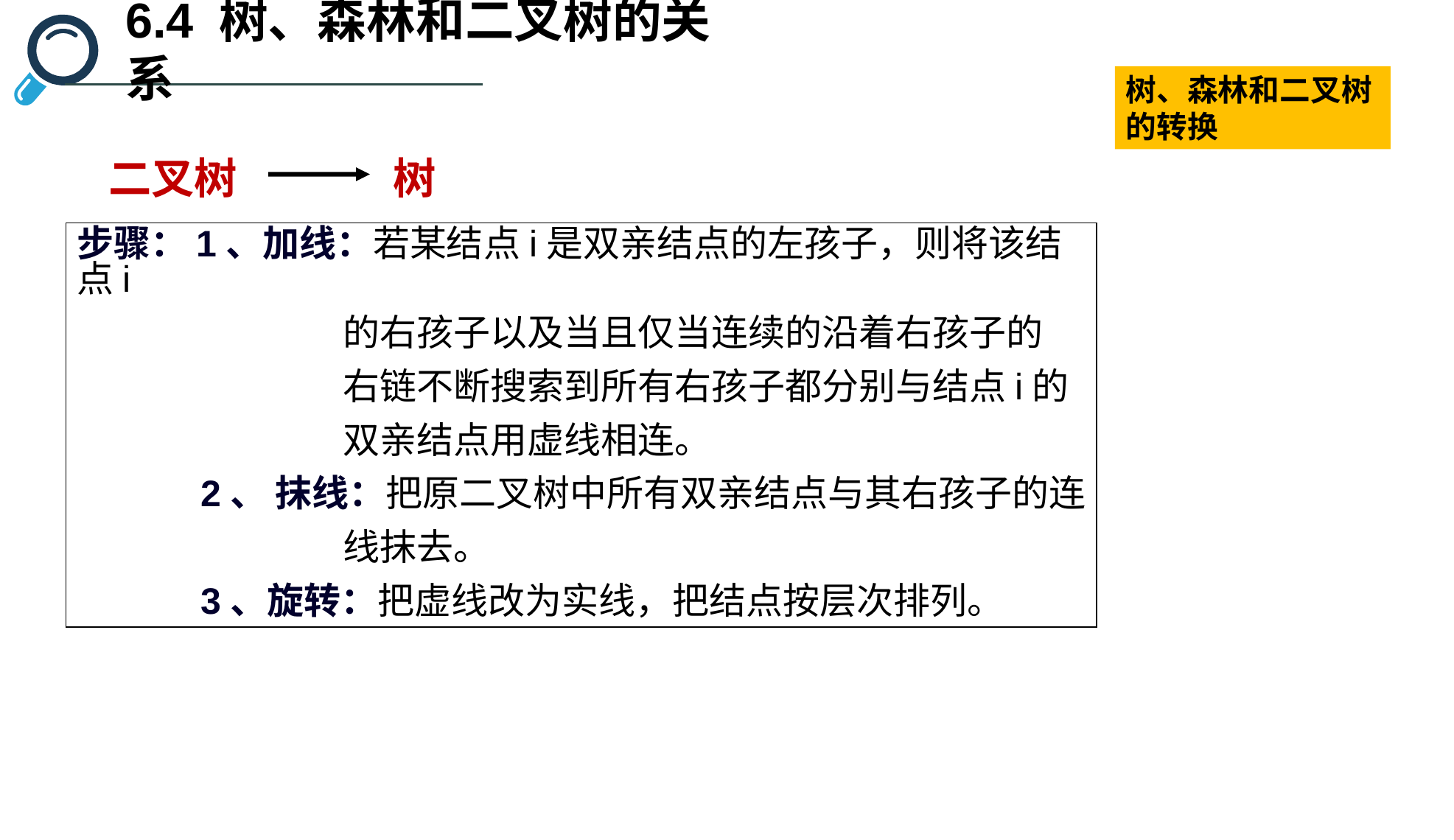

6.4 树、森林和二叉树的关系
树、森林和二叉树的转换
二叉树                树

步骤：1、加线：若某结点i是双亲结点的左孩子，则将该结点i
                               的右孩子以及当且仅当连续的沿着右孩子的
                               右链不断搜索到所有右孩子都分别与结点i的
                               双亲结点用虚线相连。
            2、 抹线：把原二叉树中所有双亲结点与其右孩子的连
                               线抹去。
            3、旋转：把虚线改为实线，把结点按层次排列。